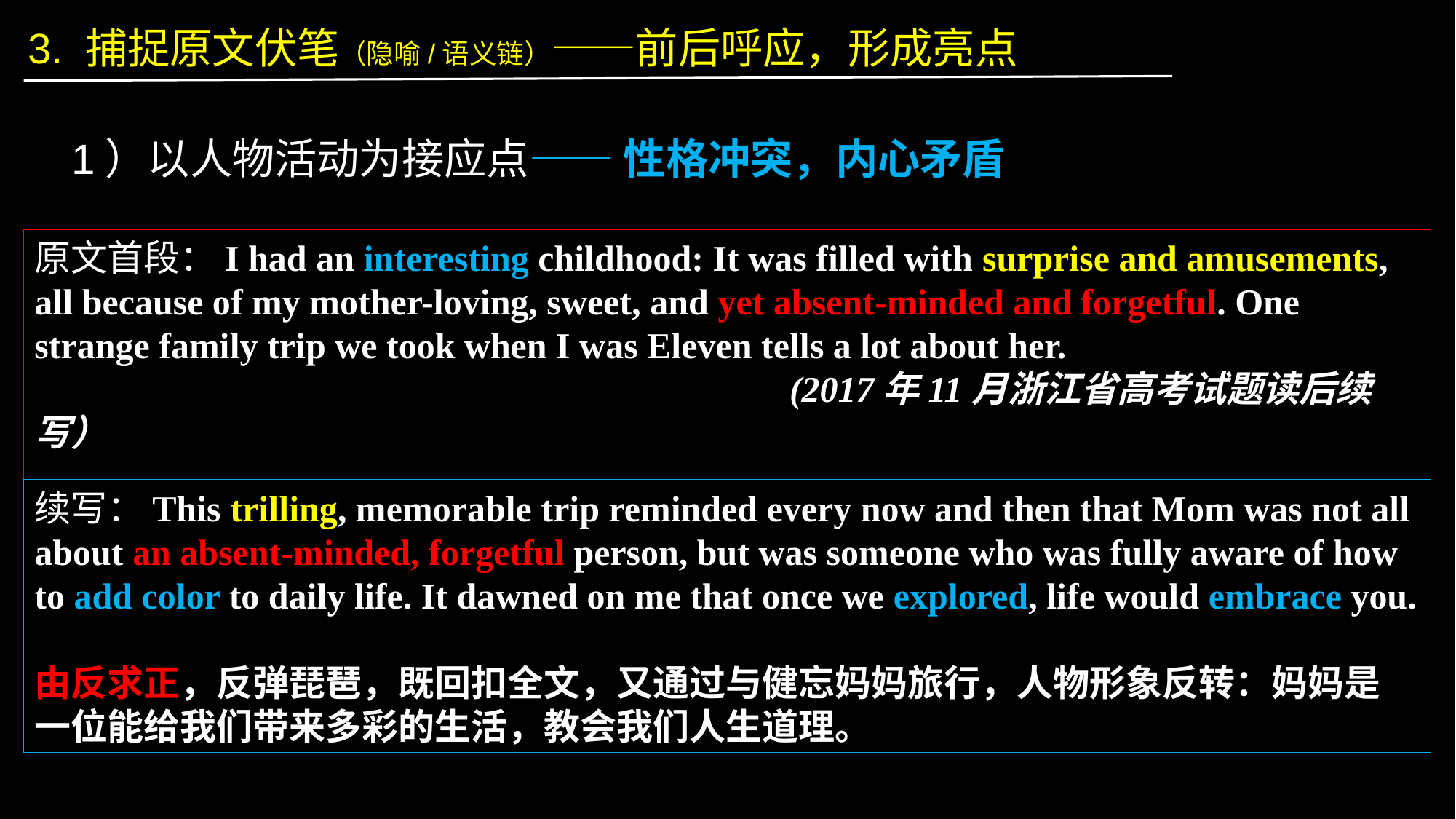

3. 捕捉原文伏笔（隐喻/语义链）——前后呼应，形成亮点
1）以人物活动为接应点—— 性格冲突，内心矛盾
原文首段：I had an interesting childhood: It was filled with surprise and amusements,
all because of my mother-loving, sweet, and yet absent-minded and forgetful. One
strange family trip we took when I was Eleven tells a lot about her.
                                                                                   (2017年11月浙江省高考试题读后续写）

续写：This trilling, memorable trip reminded every now and then that Mom was not all
about an absent-minded, forgetful person, but was someone who was fully aware of how
to add color to daily life. It dawned on me that once we explored, life would embrace you.

由反求正，反弹琵琶，既回扣全文，又通过与健忘妈妈旅行，人物形象反转：妈妈是
一位能给我们带来多彩的生活，教会我们人生道理。